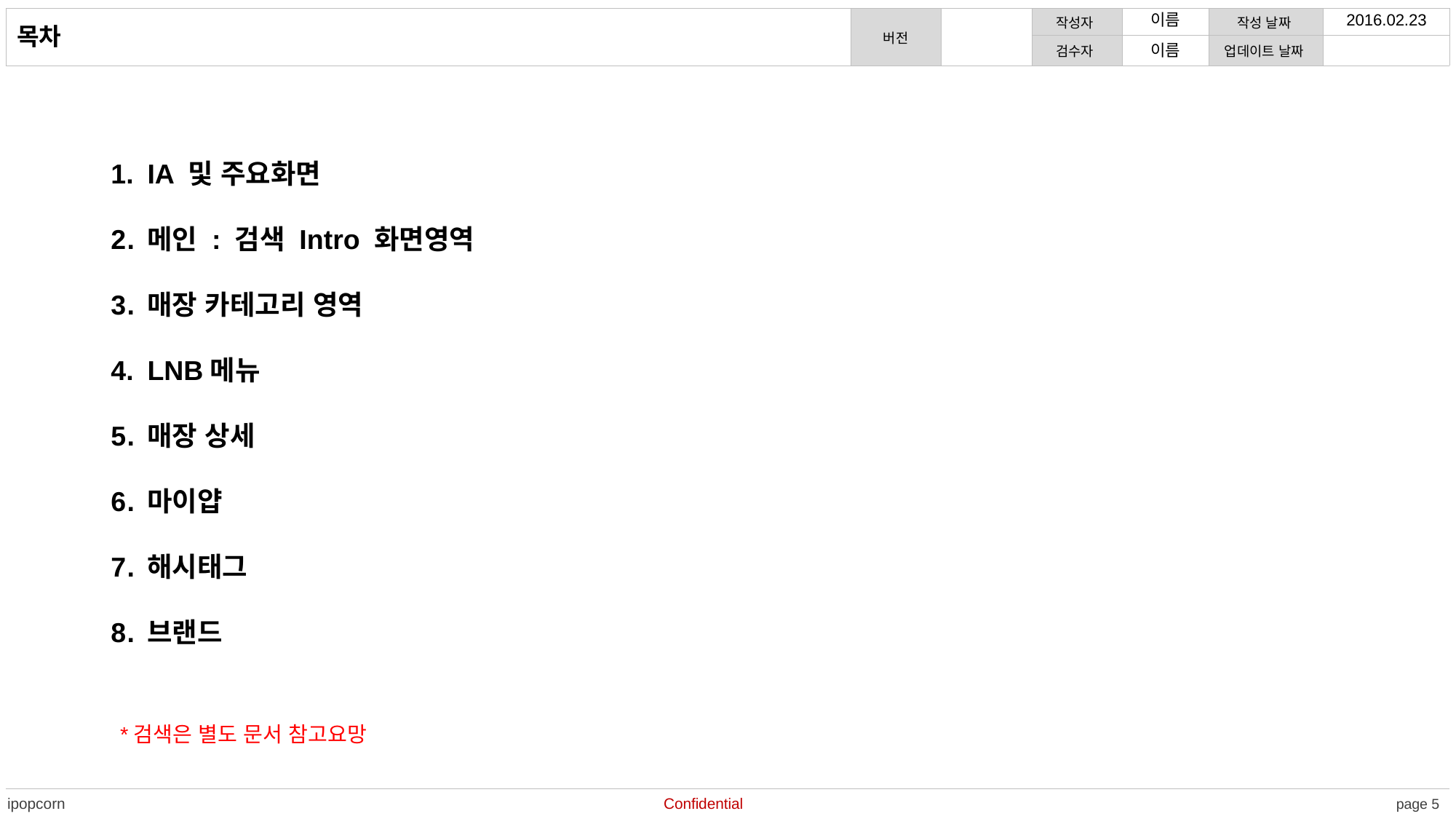

이름
2016.02.23
목차
이름
IA 및 주요화면

메인 : 검색 Intro 화면영역

매장 카테고리 영역

LNB메뉴

매장 상세

마이얍

해시태그

브랜드

*검색은 별도 문서 참고요망